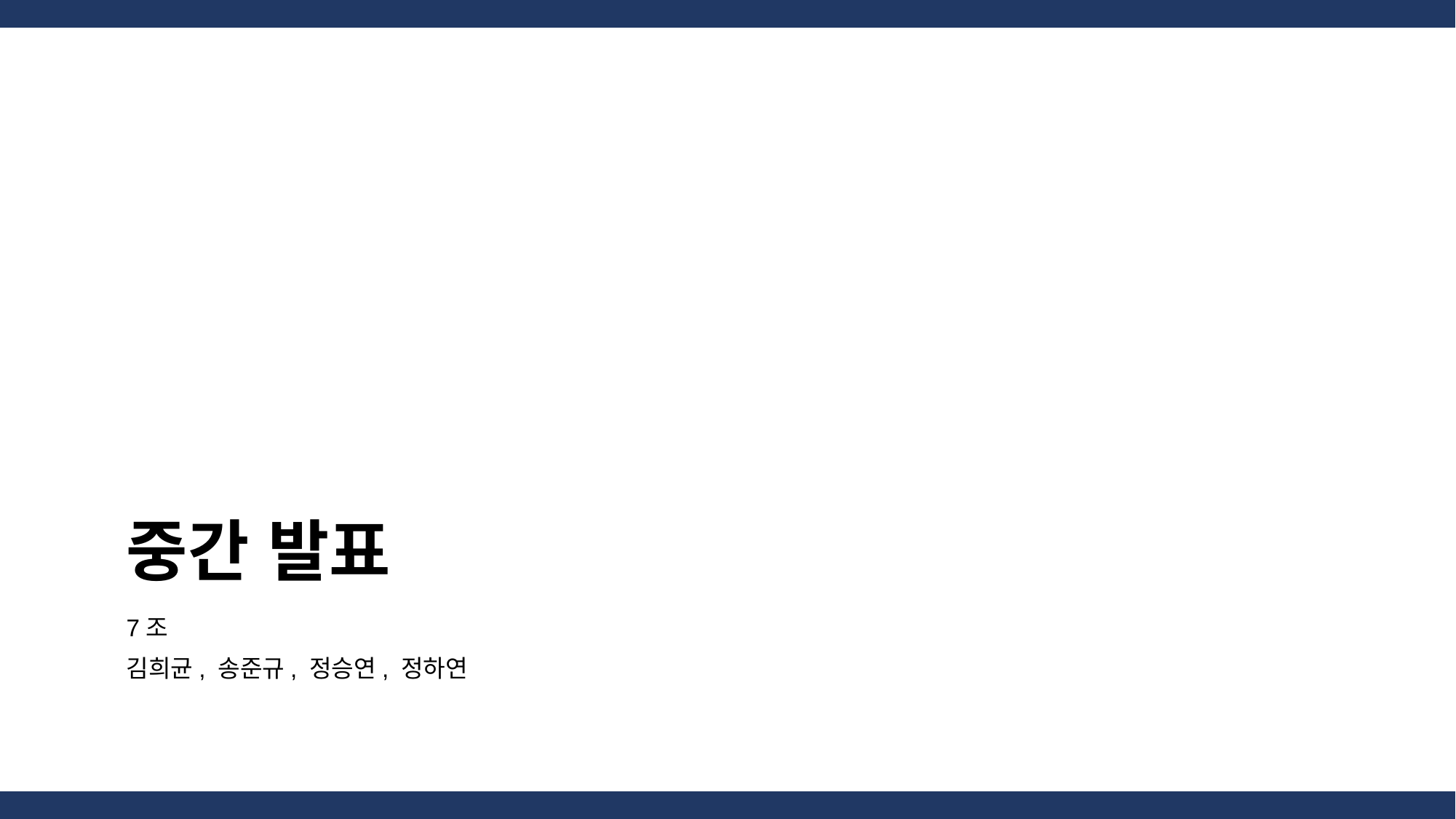

# 중간 발표
7조
김희균, 송준규, 정승연, 정하연